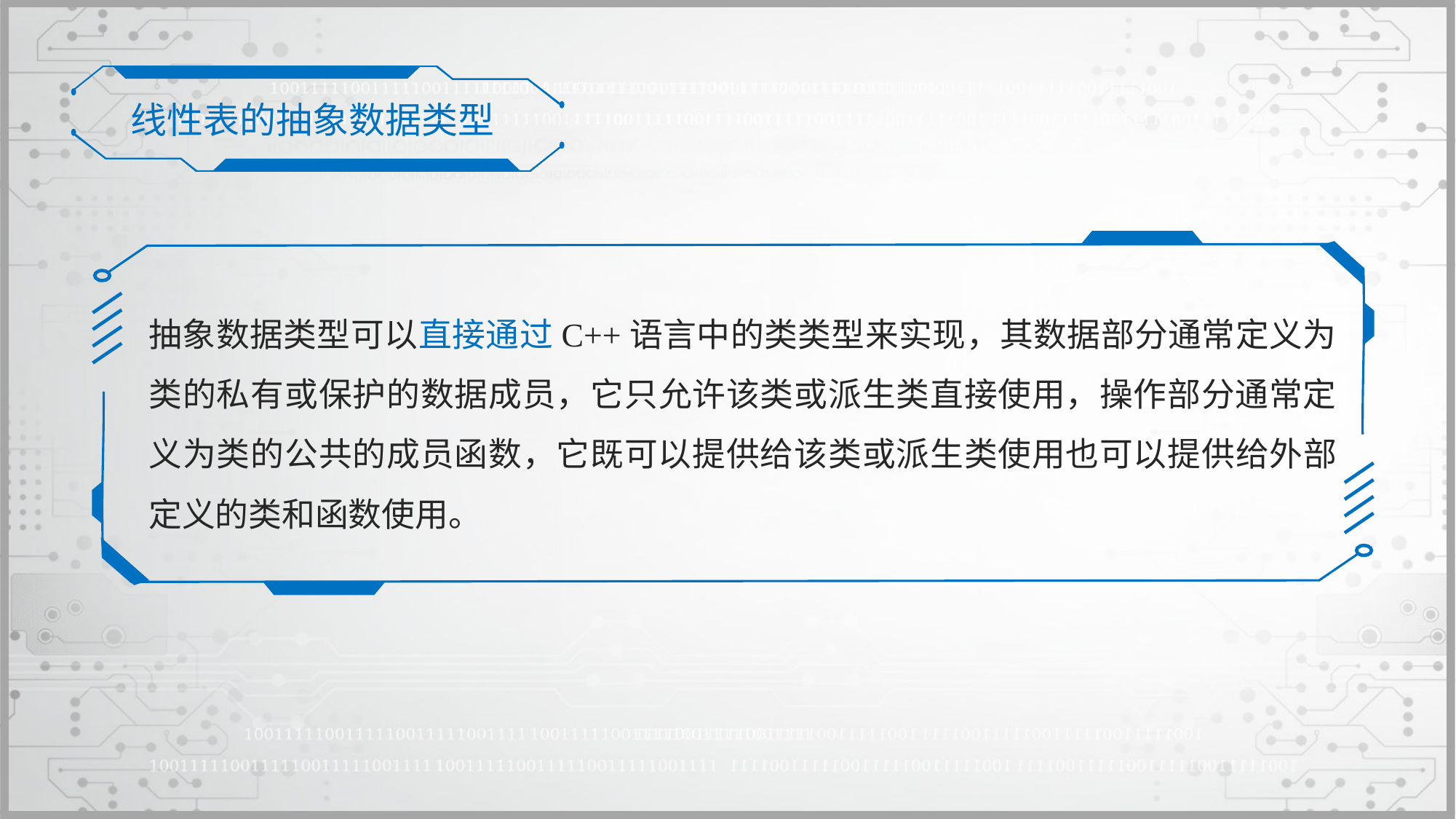

线性表的抽象数据类型

抽象数据类型可以直接通过C++语言中的类类型来实现，其数据部分通常定义为类的私有或保护的数据成员，它只允许该类或派生类直接使用，操作部分通常定义为类的公共的成员函数，它既可以提供给该类或派生类使用也可以提供给外部定义的类和函数使用。